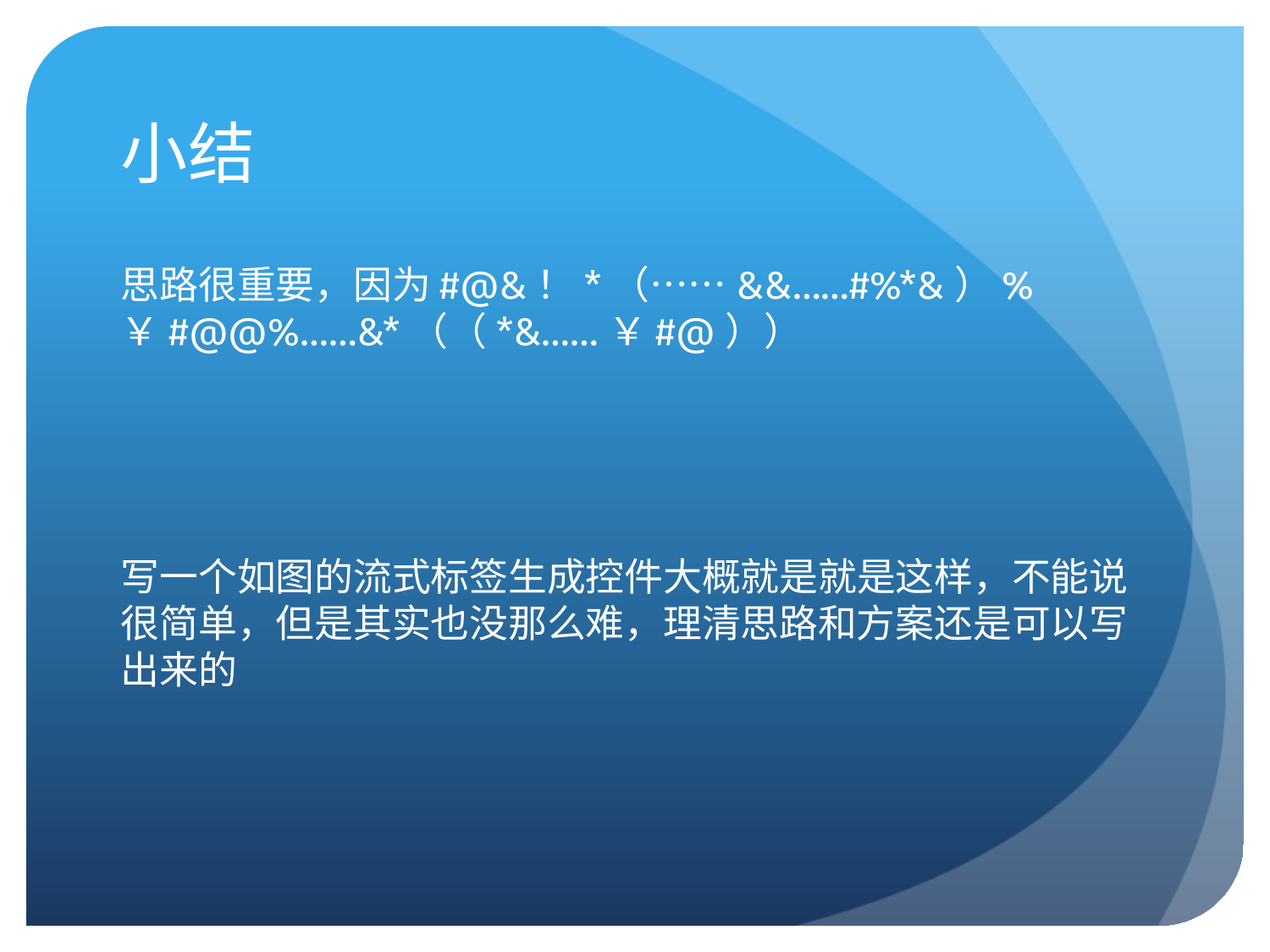

# 小结
思路很重要，因为#@&！*（……&&……#%*&）%￥#@@%……&*（（*&……￥#@））

写一个如图的流式标签生成控件大概就是就是这样，不能说很简单，但是其实也没那么难，理清思路和方案还是可以写出来的